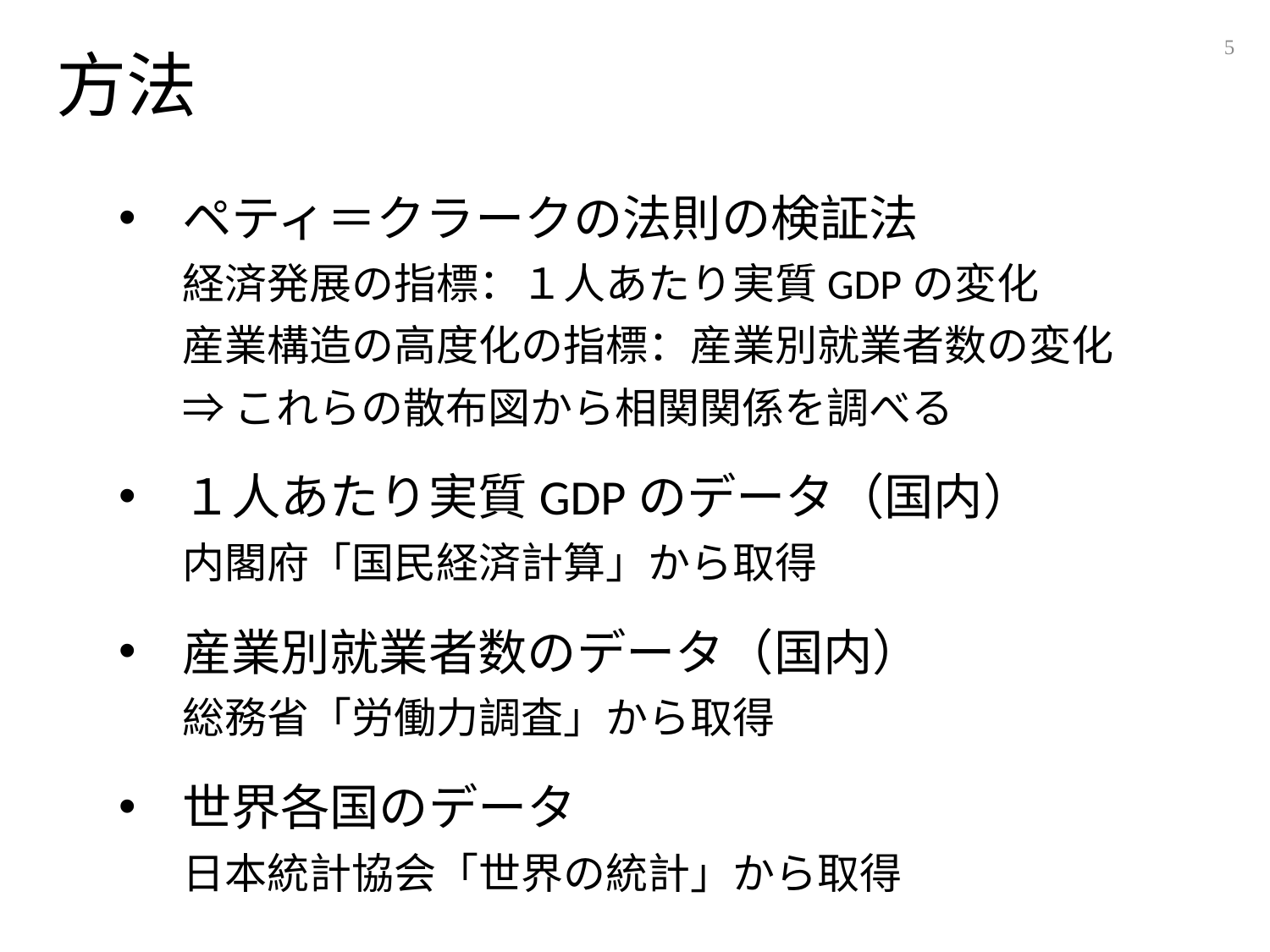

5
# 方法
ペティ＝クラークの法則の検証法
経済発展の指標：１人あたり実質GDPの変化
産業構造の高度化の指標：産業別就業者数の変化
⇒ これらの散布図から相関関係を調べる
１人あたり実質GDPのデータ（国内）
内閣府「国民経済計算」から取得
産業別就業者数のデータ（国内）
総務省「労働力調査」から取得
世界各国のデータ
日本統計協会「世界の統計」から取得